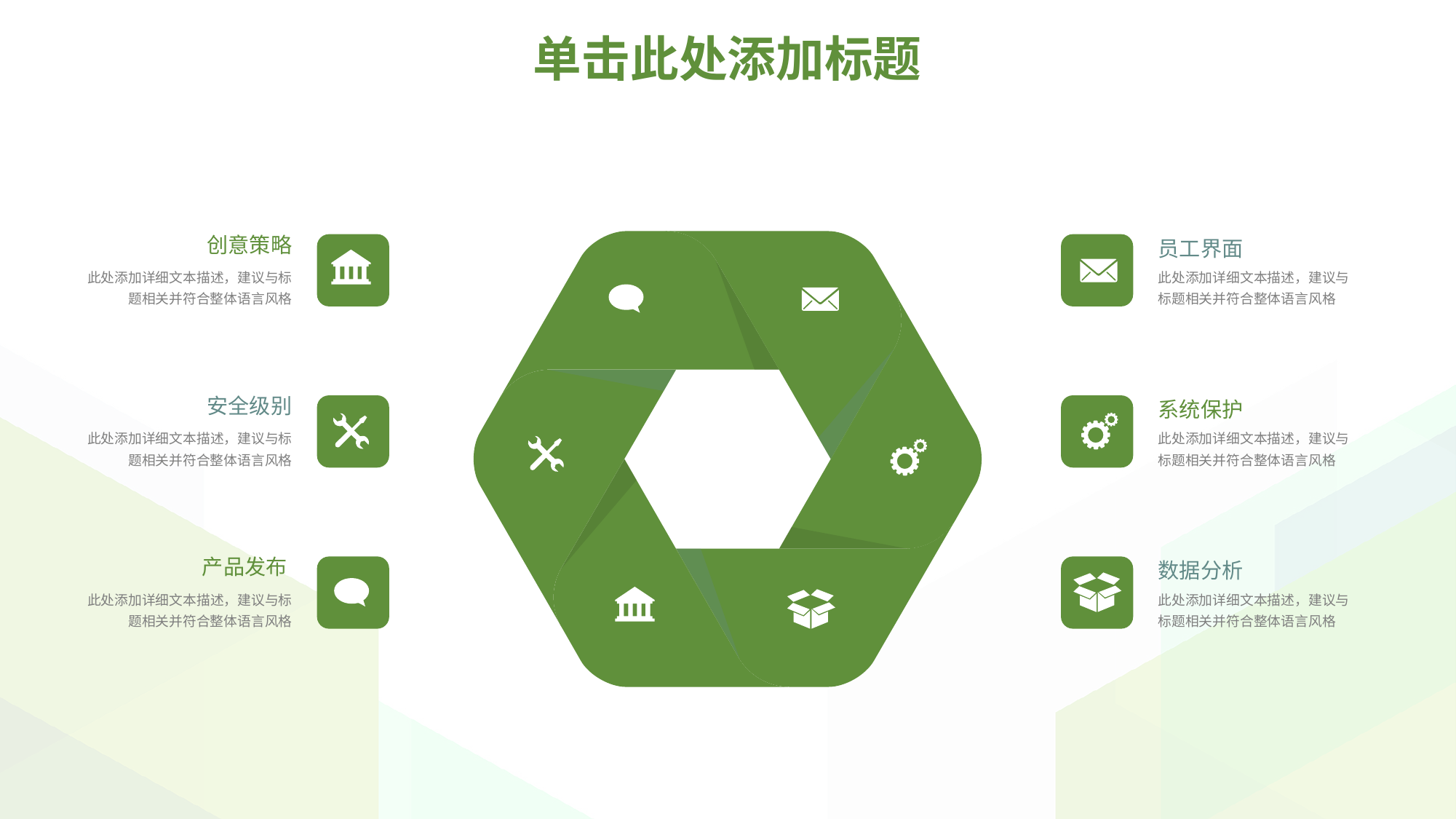

# 单击此处添加标题

创意策略

员工界面

此处添加详细文本描述，建议与标题相关并符合整体语言风格
此处添加详细文本描述，建议与标题相关并符合整体语言风格

安全级别

系统保护

此处添加详细文本描述，建议与标题相关并符合整体语言风格
此处添加详细文本描述，建议与标题相关并符合整体语言风格

产品发布

数据分析

此处添加详细文本描述，建议与标题相关并符合整体语言风格
此处添加详细文本描述，建议与标题相关并符合整体语言风格